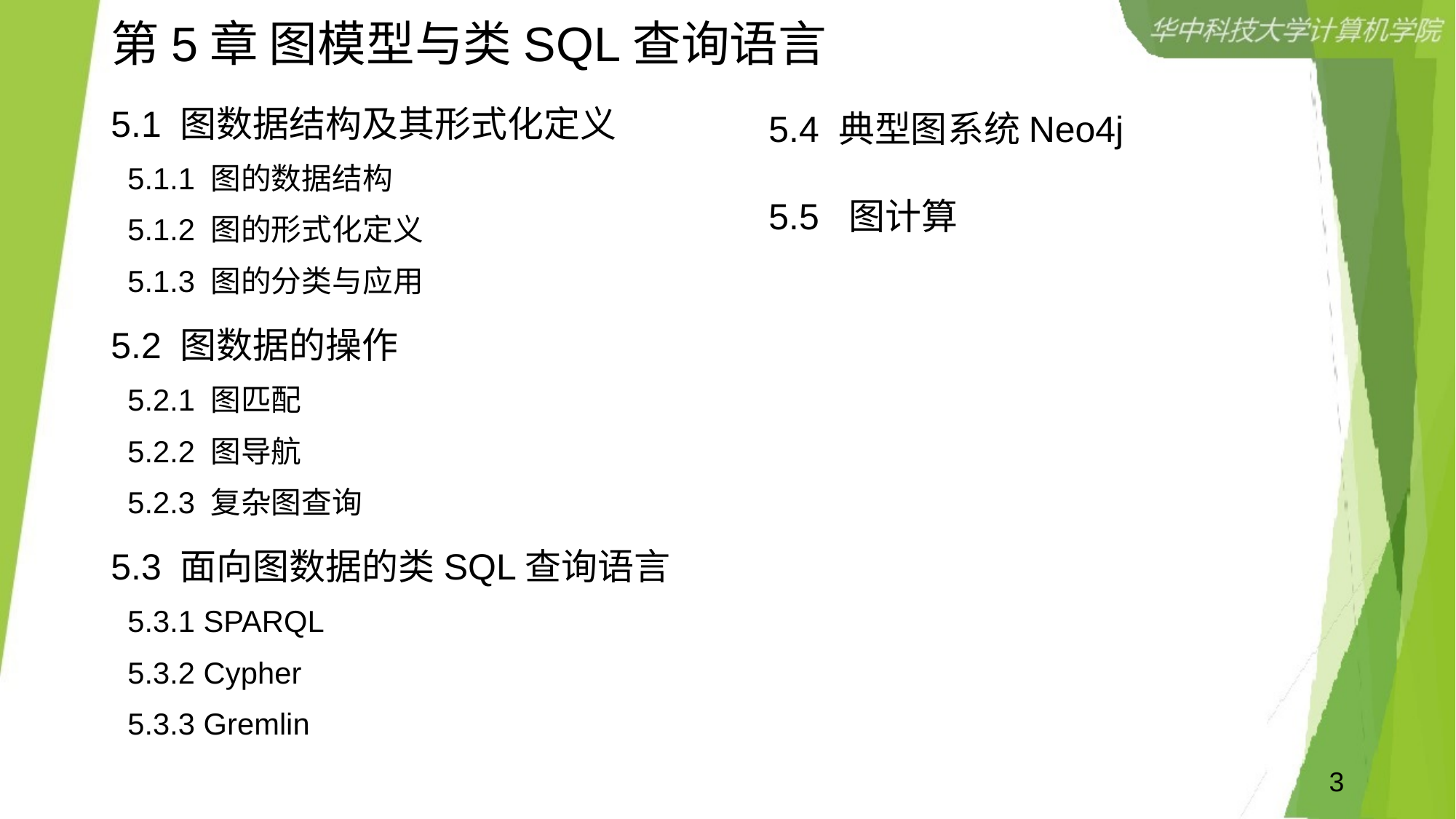

# 第5章 图模型与类SQL查询语言
5.1 图数据结构及其形式化定义
  5.1.1 图的数据结构
  5.1.2 图的形式化定义
  5.1.3 图的分类与应用
5.2 图数据的操作
  5.2.1 图匹配
  5.2.2 图导航
  5.2.3 复杂图查询
5.3 面向图数据的类SQL查询语言
  5.3.1 SPARQL
  5.3.2 Cypher
  5.3.3 Gremlin
5.4 典型图系统Neo4j

5.5  图计算
3